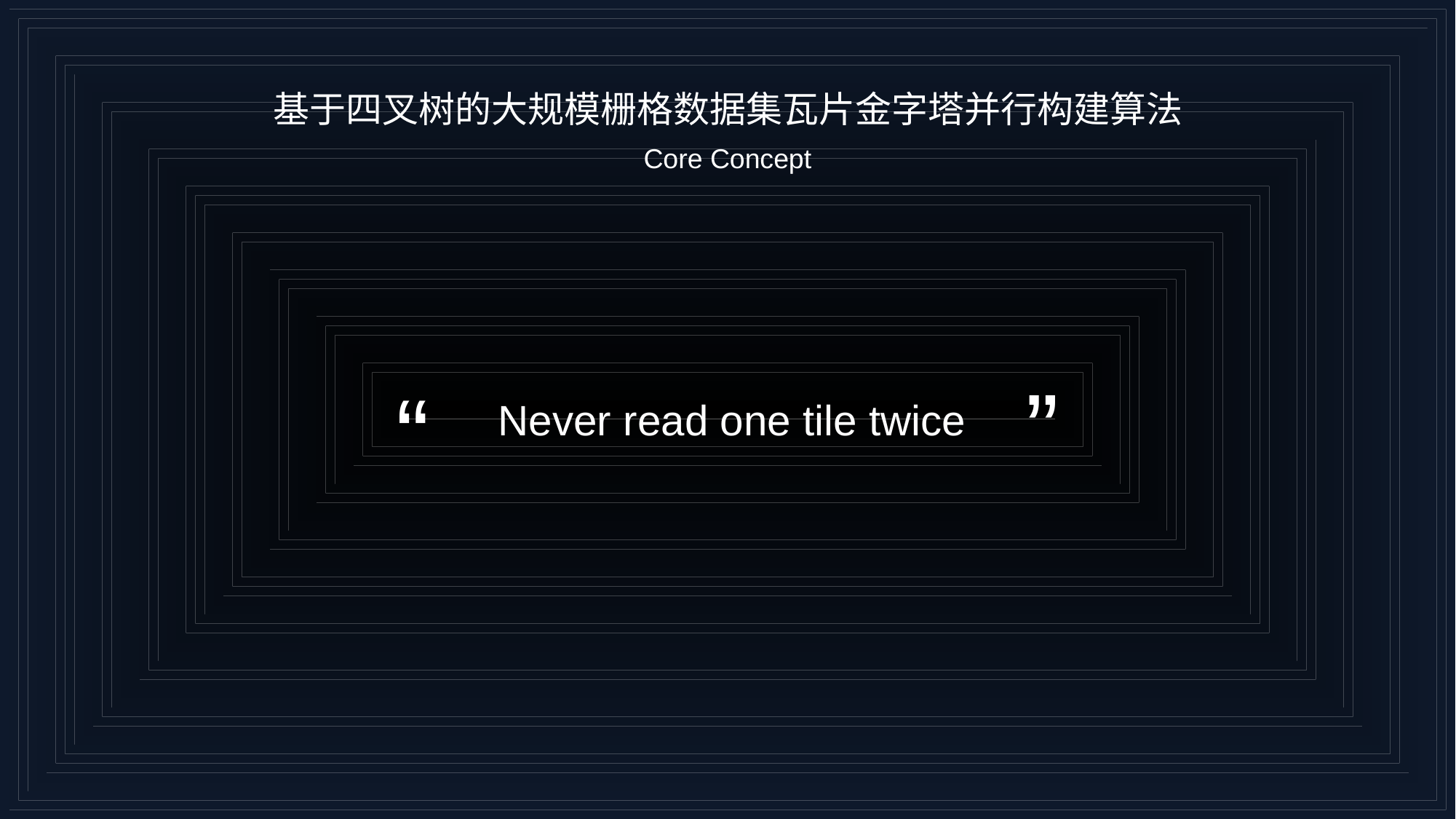

基于四叉树的大规模栅格数据集瓦片金字塔并行构建算法
Core Concept
“
“
Never read one tile twice